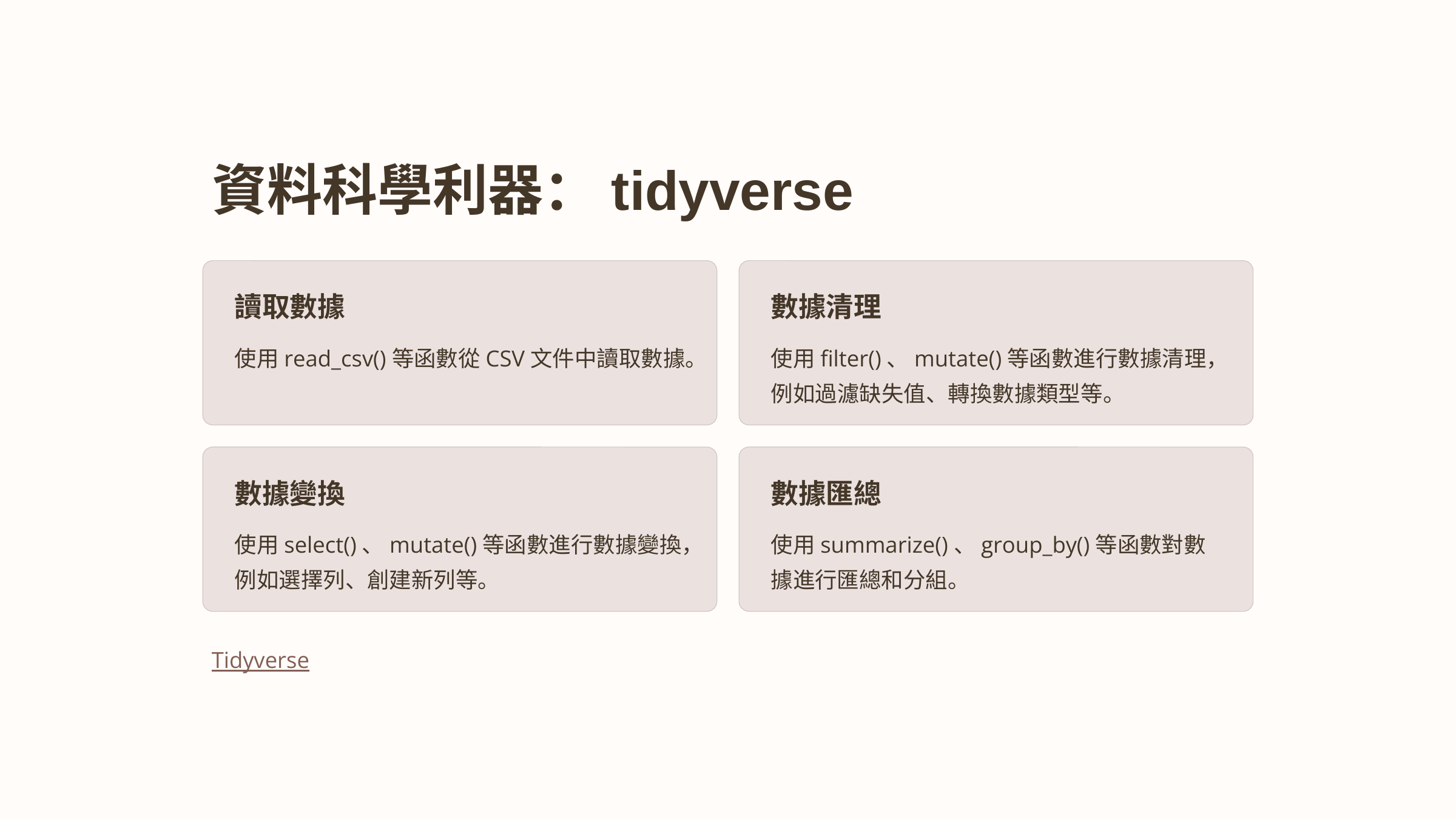

資料科學利器：tidyverse

讀取數據
數據清理
使用read_csv()等函數從CSV文件中讀取數據。
使用filter()、mutate()等函數進行數據清理，例如過濾缺失值、轉換數據類型等。

數據變換
數據匯總
使用select()、mutate()等函數進行數據變換，例如選擇列、創建新列等。
使用summarize()、group_by()等函數對數據進行匯總和分組。
Tidyverse